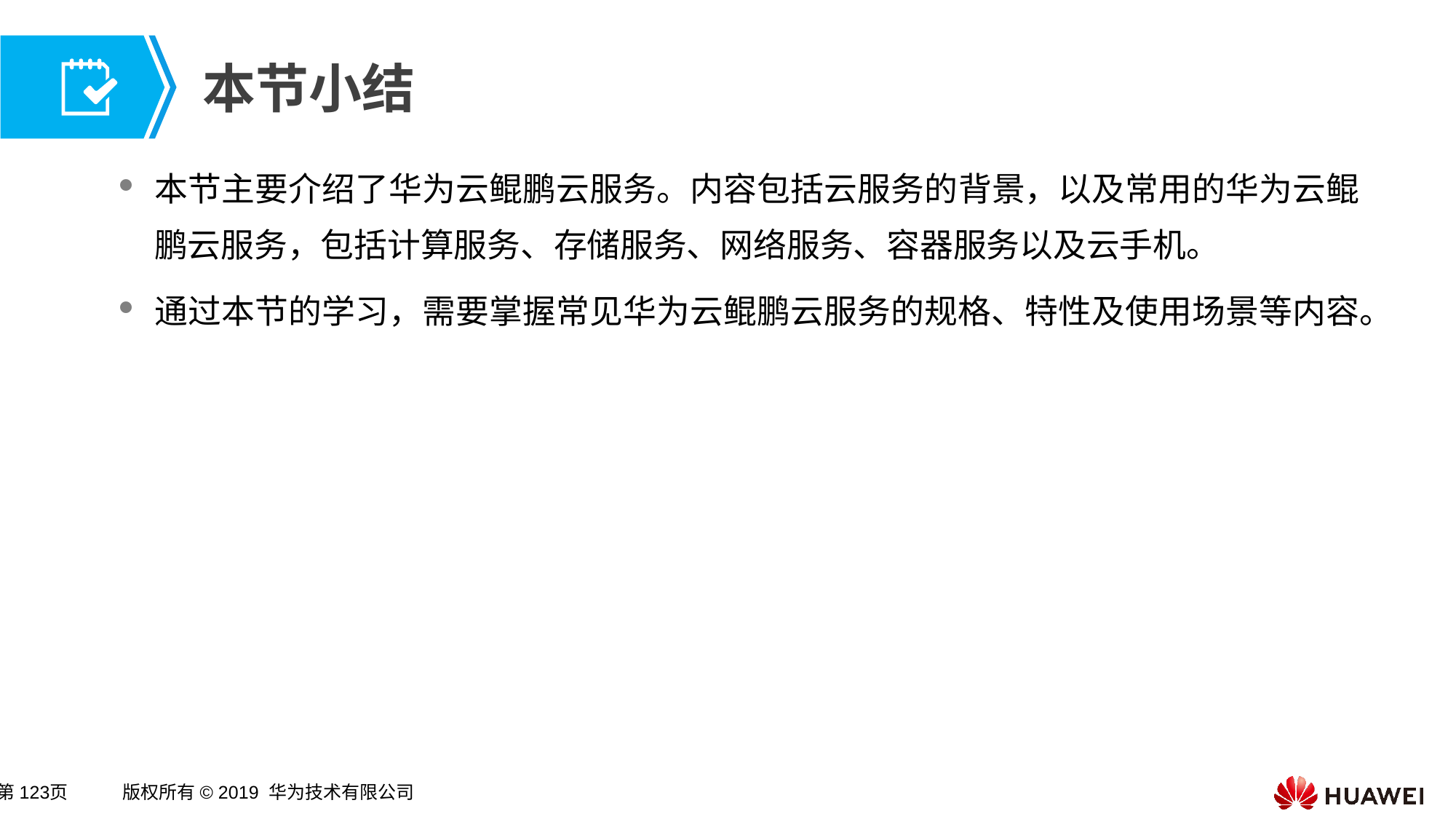

本节主要介绍了华为云鲲鹏云服务。内容包括云服务的背景，以及常用的华为云鲲鹏云服务，包括计算服务、存储服务、网络服务、容器服务以及云手机。
通过本节的学习，需要掌握常见华为云鲲鹏云服务的规格、特性及使用场景等内容。